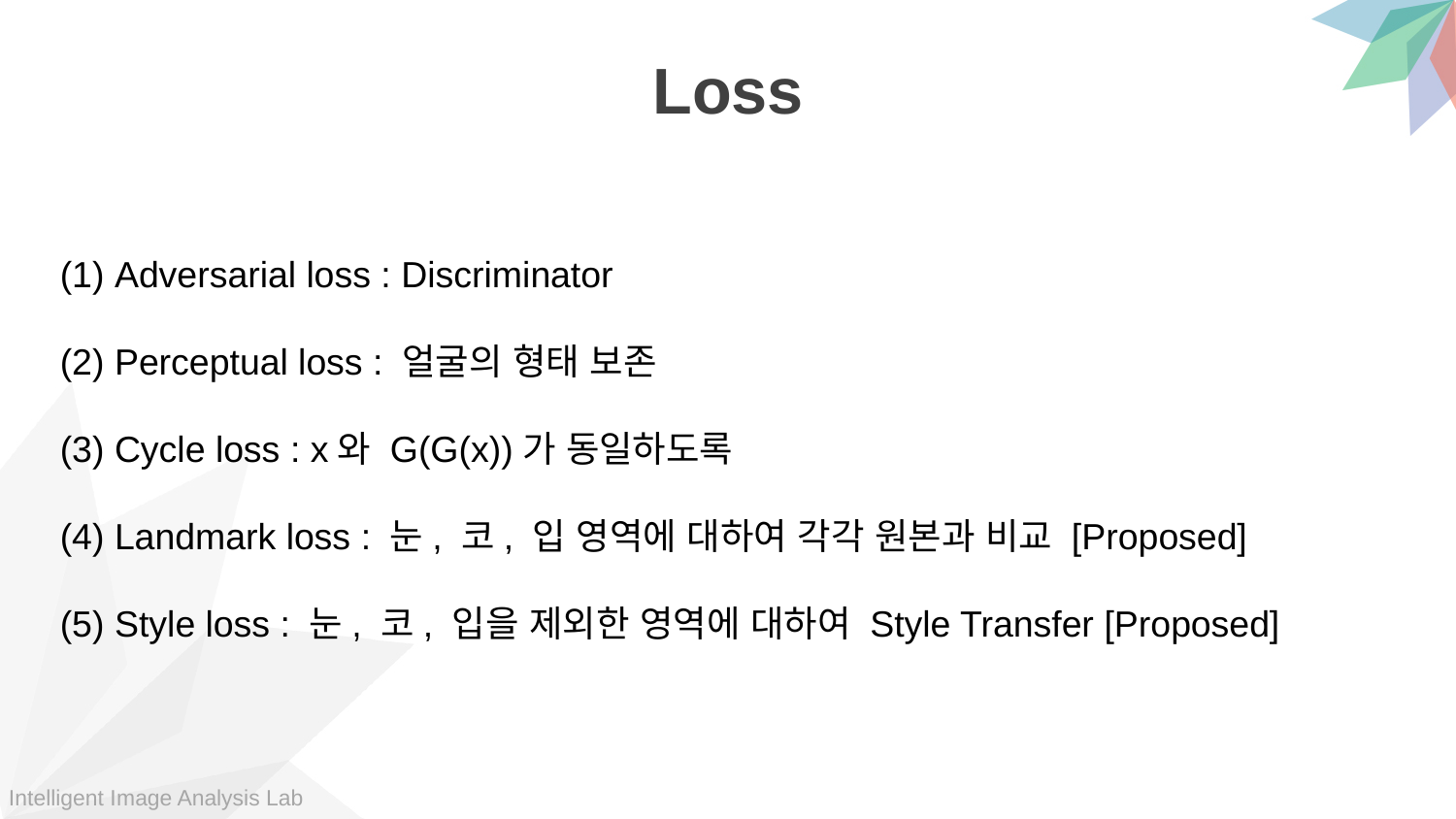

Loss
Adversarial loss : Discriminator
Perceptual loss : 얼굴의 형태 보존
Cycle loss : x와 G(G(x))가 동일하도록
Landmark loss : 눈, 코, 입 영역에 대하여 각각 원본과 비교 [Proposed]
Style loss : 눈, 코, 입을 제외한 영역에 대하여 Style Transfer [Proposed]